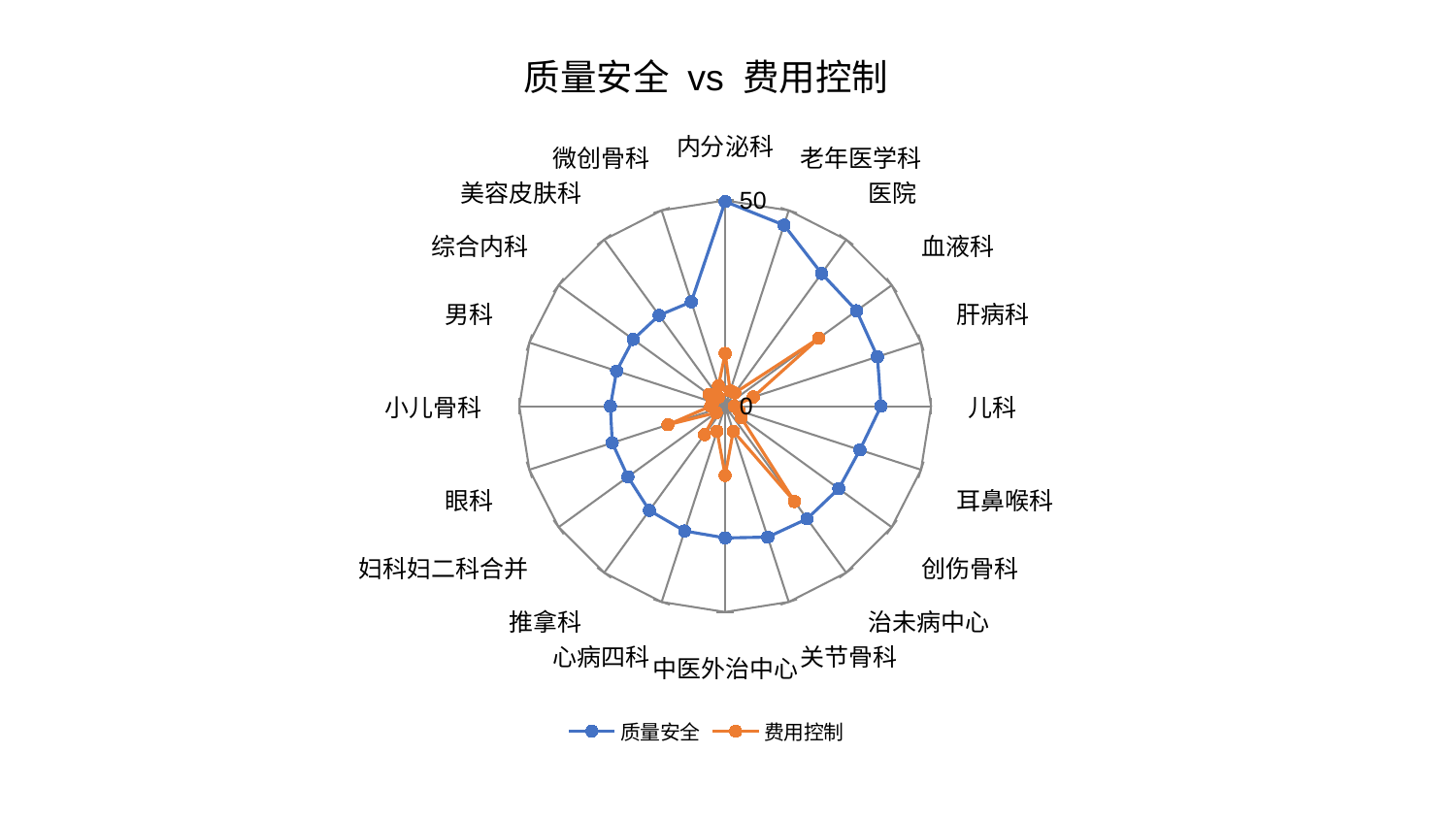

### Chart: 质量安全 vs 费用控制

| Category | 质量安全 | 费用控制 |
|---|---|---|
| 内分泌科 | 49.72041716273863 | 12.827225889431453 |
| 老年医学科 | 46.25811438047194 | 3.896433161710367 |
| 医院 | 39.85199954594994 | 3.9590776928681466 |
| 血液科 | 39.4473834037763 | 28.080327376609187 |
| 肝病科 | 38.88668829670473 | 7.175862923831496 |
| 儿科 | 37.83761025009092 | 2.1818460775921498 |
| 耳鼻喉科 | 34.407780911228 | 3.5158367143083127 |
| 创伤骨科 | 34.09574102432743 | 4.836620151225449 |
| 治未病中心 | 33.83106580109044 | 28.633206741636943 |
| 关节骨科 | 33.45390866332135 | 6.376969063945667 |
| 中医外治中心 | 32.005092831329705 | 16.814910877084362 |
| 心病四科 | 31.879347633566244 | 6.4001604018227924 |
| 推拿科 | 31.318031828364877 | 8.55922776236176 |
| 妇科妇二科合并 | 29.200351012505593 | 2.6815328840478325 |
| 眼科 | 28.842496210808825 | 14.611089611197606 |
| 小儿骨科 | 27.882708806858897 | 3.5227330612629464 |
| 男科 | 27.728872812981507 | 3.0654751146664143 |
| 综合内科 | 27.607800597418343 | 4.828653441434293 |
| 美容皮肤科 | 27.29776907779812 | 2.718744427364086 |
| 微创骨科 | 26.665360527104376 | 5.237221319020928 |
7